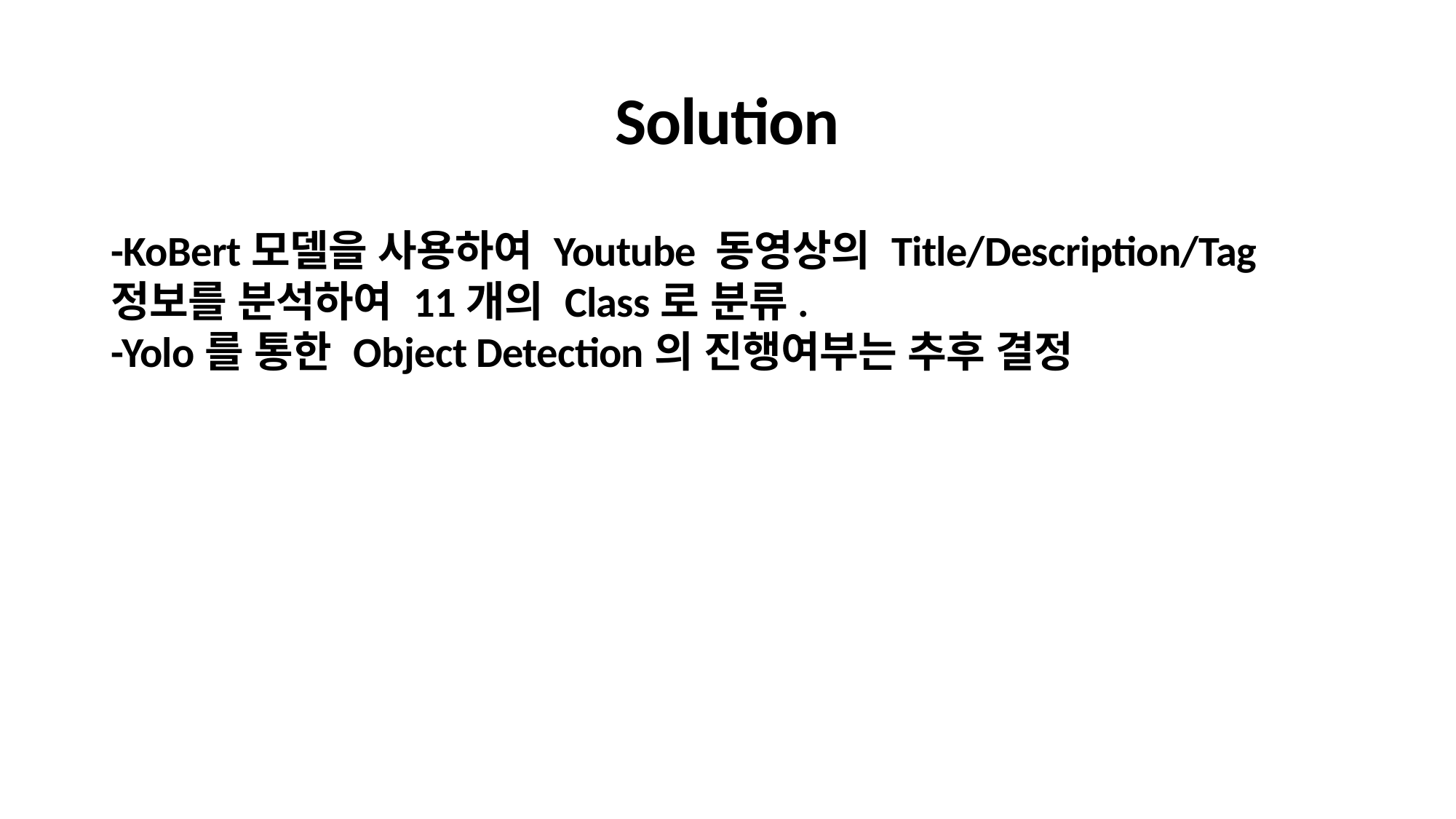

# Solution
-KoBert모델을 사용하여 Youtube 동영상의 Title/Description/Tag
정보를 분석하여 11개의 Class로 분류.
-Yolo를 통한 Object Detection의 진행여부는 추후 결정